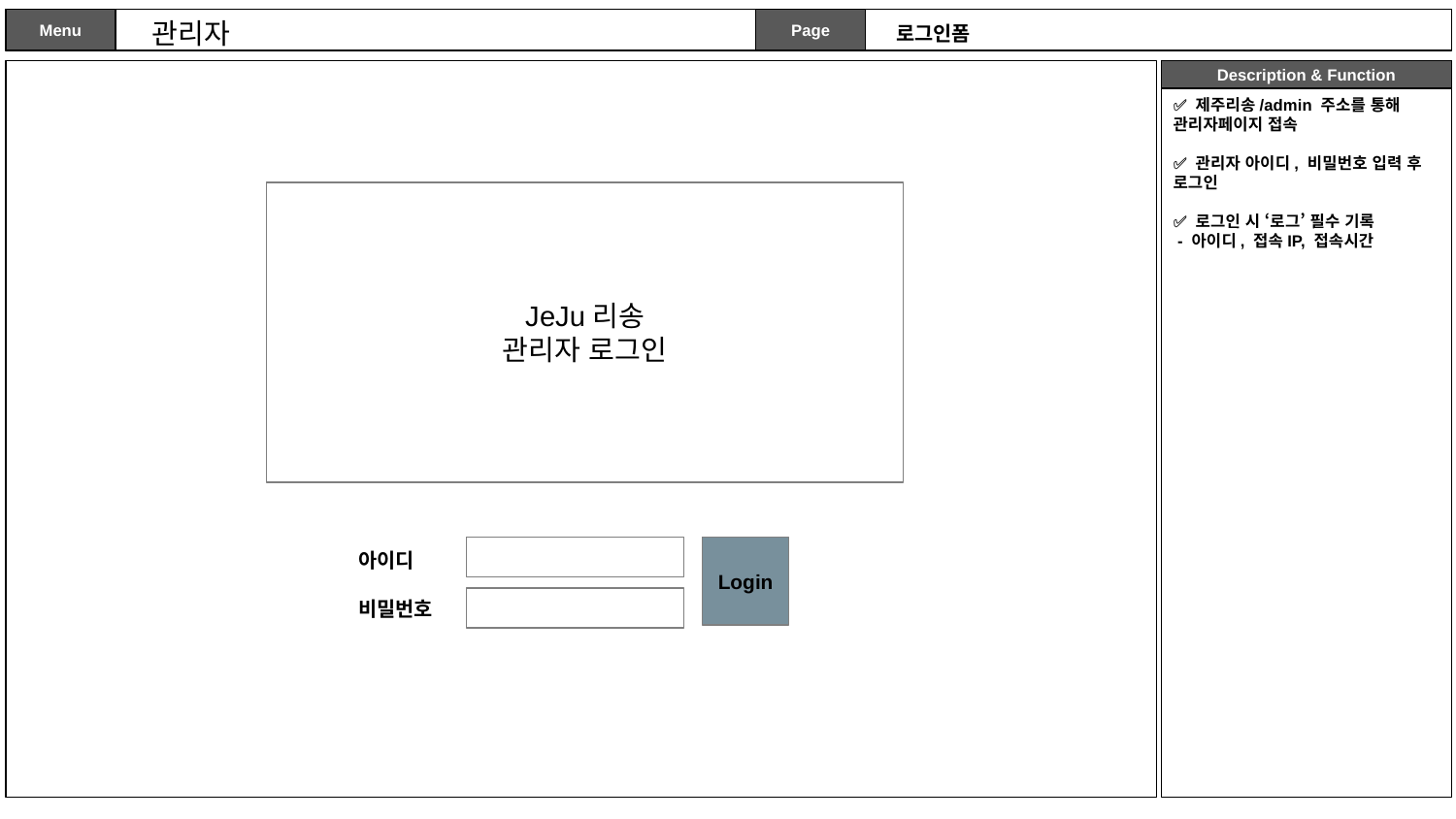

관리자

로그인폼
✅ 제주리송/admin 주소를 통해 관리자페이지 접속

✅ 관리자 아이디, 비밀번호 입력 후 로그인

✅ 로그인 시 ‘로그’ 필수 기록
 - 아이디, 접속IP, 접속시간

JeJu리송
관리자 로그인
아이디

비밀번호

Login